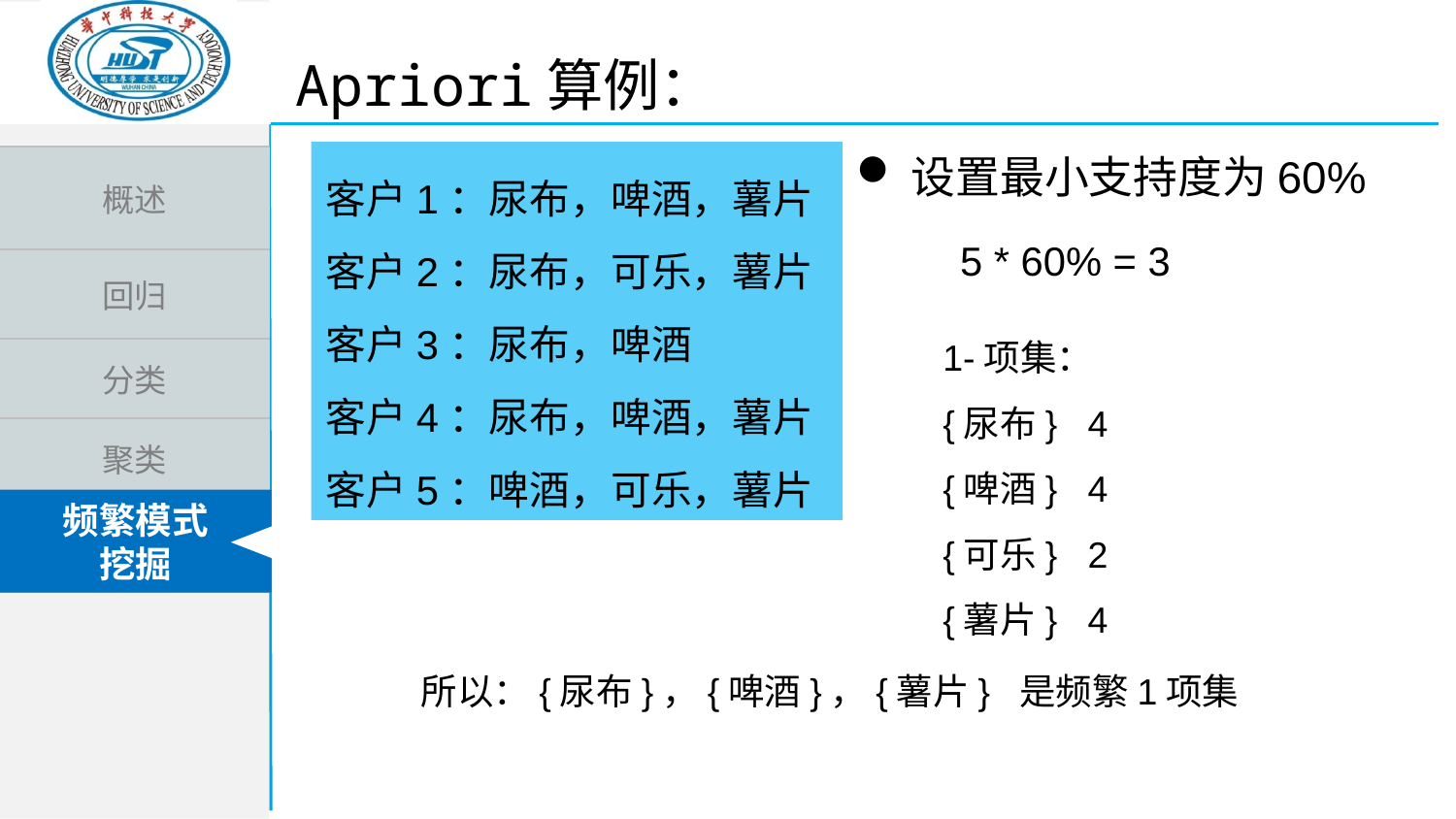

Apriori算例：
客户1：尿布，啤酒，薯片
客户2：尿布，可乐，薯片
客户3：尿布，啤酒
客户4：尿布，啤酒，薯片
客户5：啤酒，可乐，薯片
设置最小支持度为60%
5 * 60% = 3
1-项集：
{尿布}   4
{啤酒}   4
{可乐}   2
{薯片}   4
所以：{尿布}，{啤酒}，{薯片}  是频繁1项集